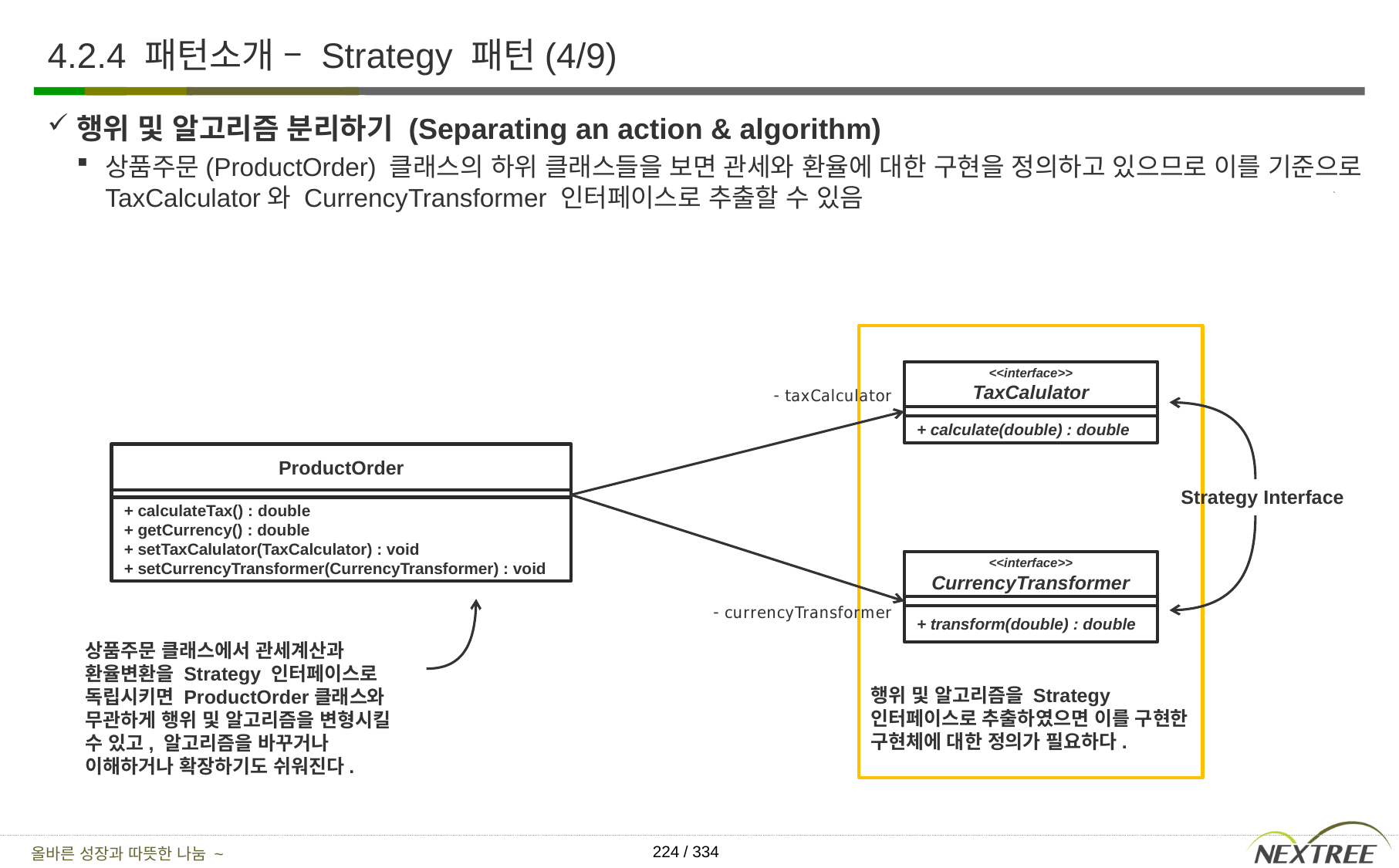

# 4.2.4 패턴소개 – Strategy 패턴(4/9)
행위 및 알고리즘 분리하기 (Separating an action & algorithm)
상품주문(ProductOrder) 클래스의 하위 클래스들을 보면 관세와 환율에 대한 구현을 정의하고 있으므로 이를 기준으로 TaxCalculator와 CurrencyTransformer 인터페이스로 추출할 수 있음

<<interface>>
TaxCalulator
- taxCalculator

+ calculate(double) : double
ProductOrder
Strategy Interface

+ calculateTax() : double
+ getCurrency() : double
+ setTaxCalulator(TaxCalculator) : void
+ setCurrencyTransformer(CurrencyTransformer) : void

<<interface>>
CurrencyTransformer

- currencyTransformer

+ transform(double) : double

상품주문 클래스에서 관세계산과 환율변환을 Strategy 인터페이스로 독립시키면 ProductOrder클래스와 무관하게 행위 및 알고리즘을 변형시킬 수 있고, 알고리즘을 바꾸거나 이해하거나 확장하기도 쉬워진다.

행위 및 알고리즘을 Strategy 인터페이스로 추출하였으면 이를 구현한 구현체에 대한 정의가 필요하다.